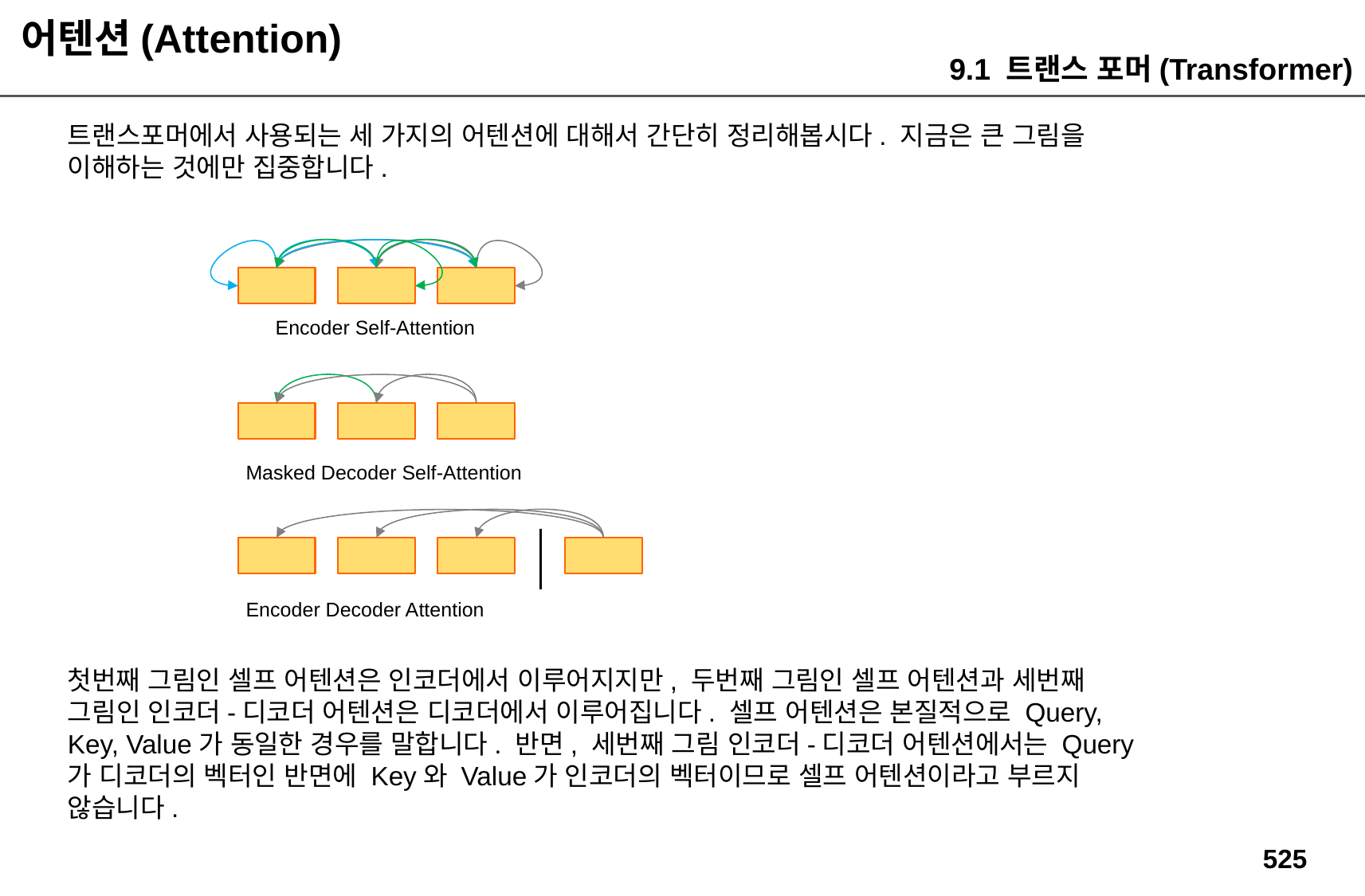

어텐션(Attention)
9.1 트랜스 포머(Transformer)
트랜스포머에서 사용되는 세 가지의 어텐션에 대해서 간단히 정리해봅시다. 지금은 큰 그림을 이해하는 것에만 집중합니다.

Encoder Self-Attention

Masked Decoder Self-Attention

Encoder Decoder Attention
첫번째 그림인 셀프 어텐션은 인코더에서 이루어지지만, 두번째 그림인 셀프 어텐션과 세번째 그림인 인코더-디코더 어텐션은 디코더에서 이루어집니다. 셀프 어텐션은 본질적으로 Query, Key, Value가 동일한 경우를 말합니다. 반면, 세번째 그림 인코더-디코더 어텐션에서는 Query가 디코더의 벡터인 반면에 Key와 Value가 인코더의 벡터이므로 셀프 어텐션이라고 부르지 않습니다.